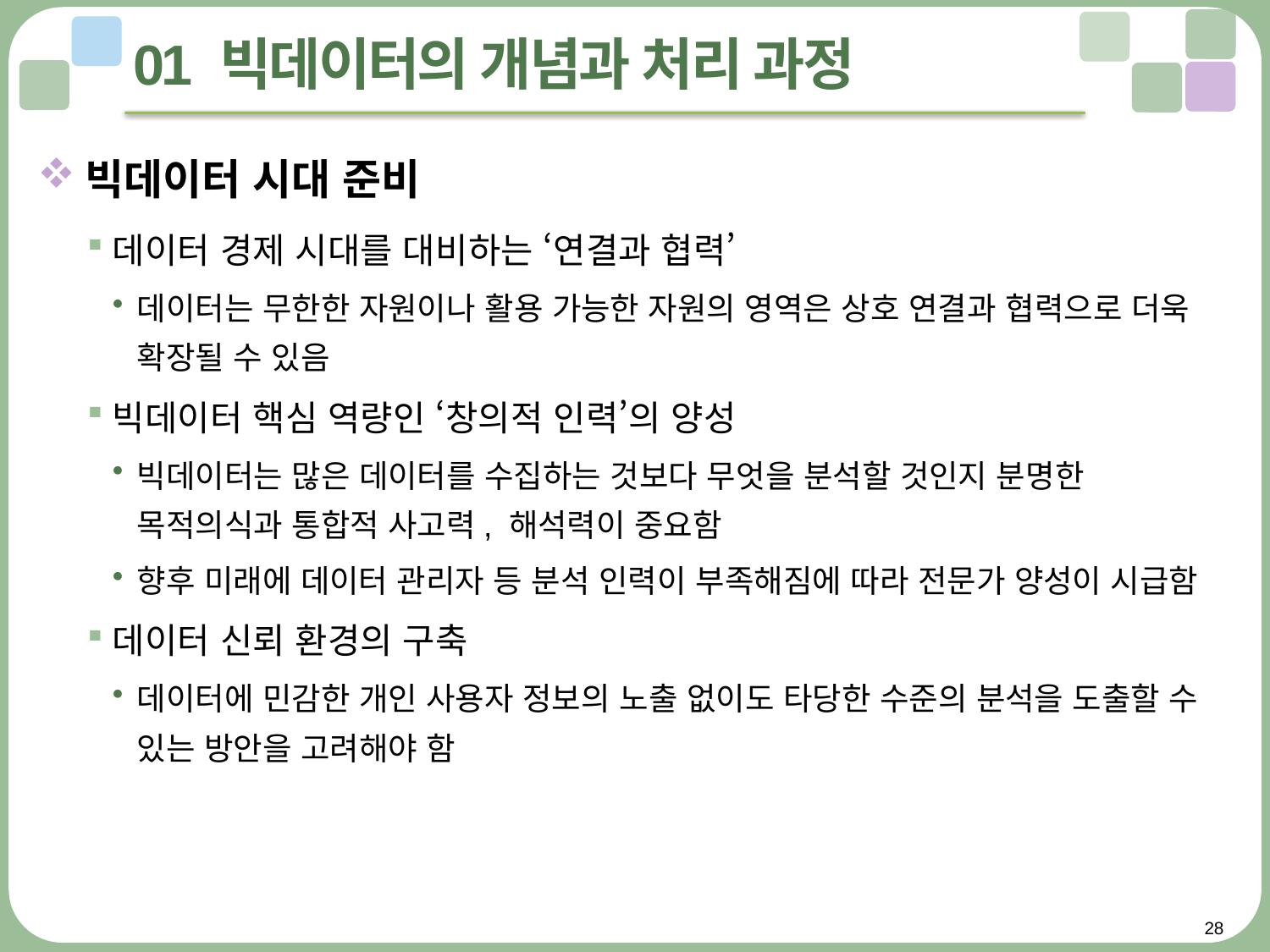

# 01 빅데이터의 개념과 처리 과정
빅데이터 시대 준비
데이터 경제 시대를 대비하는 ‘연결과 협력’
데이터는 무한한 자원이나 활용 가능한 자원의 영역은 상호 연결과 협력으로 더욱 확장될 수 있음
빅데이터 핵심 역량인 ‘창의적 인력’의 양성
빅데이터는 많은 데이터를 수집하는 것보다 무엇을 분석할 것인지 분명한 목적의식과 통합적 사고력, 해석력이 중요함
향후 미래에 데이터 관리자 등 분석 인력이 부족해짐에 따라 전문가 양성이 시급함
데이터 신뢰 환경의 구축
데이터에 민감한 개인 사용자 정보의 노출 없이도 타당한 수준의 분석을 도출할 수 있는 방안을 고려해야 함